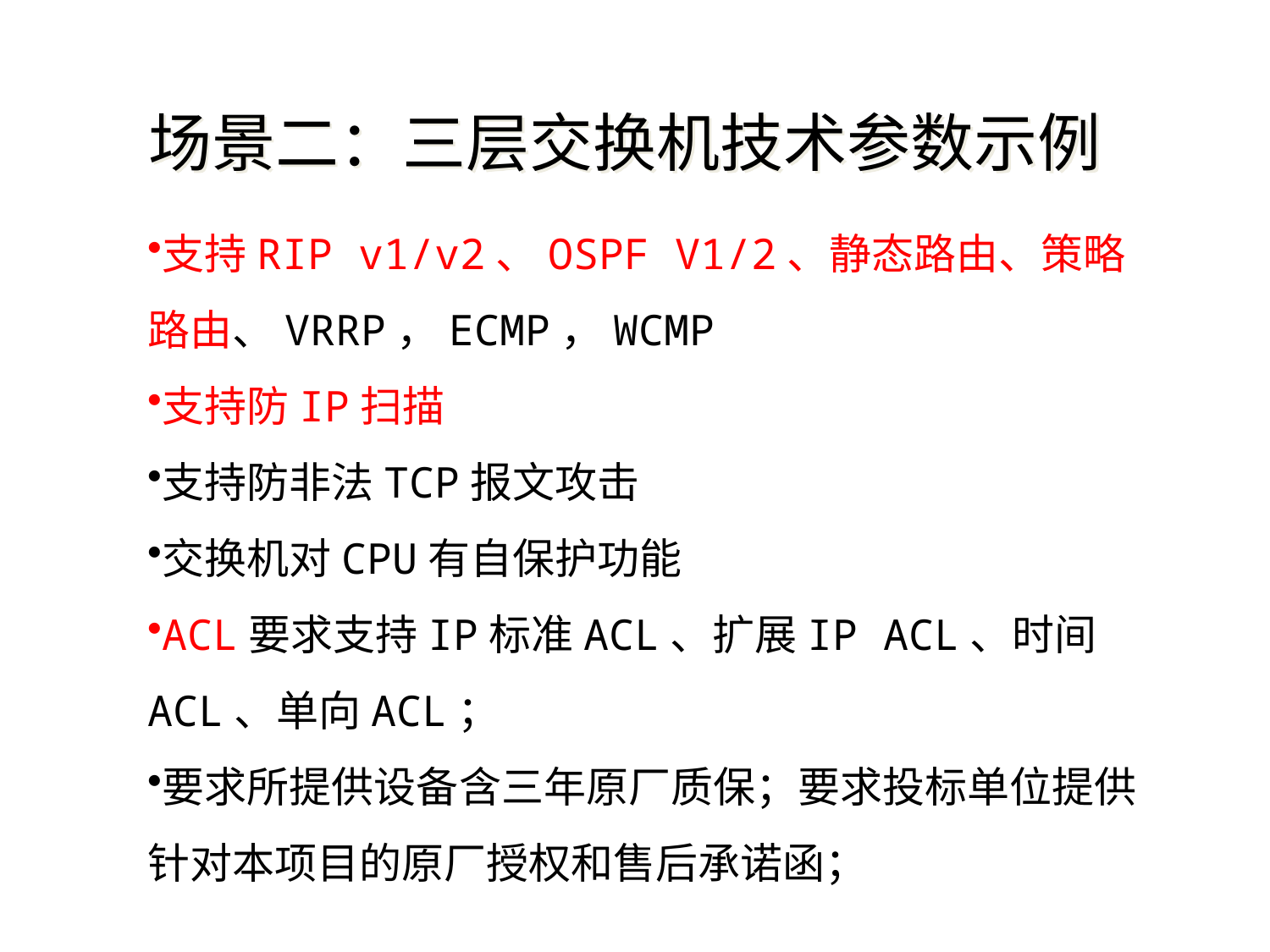

场景二：三层交换机技术参数示例
支持RIP v1/v2、OSPF V1/2、静态路由、策略路由、VRRP，ECMP，WCMP
支持防IP扫描
支持防非法TCP报文攻击
交换机对CPU有自保护功能
ACL要求支持IP标准ACL、扩展IP ACL、时间ACL、单向ACL；
要求所提供设备含三年原厂质保；要求投标单位提供针对本项目的原厂授权和售后承诺函；